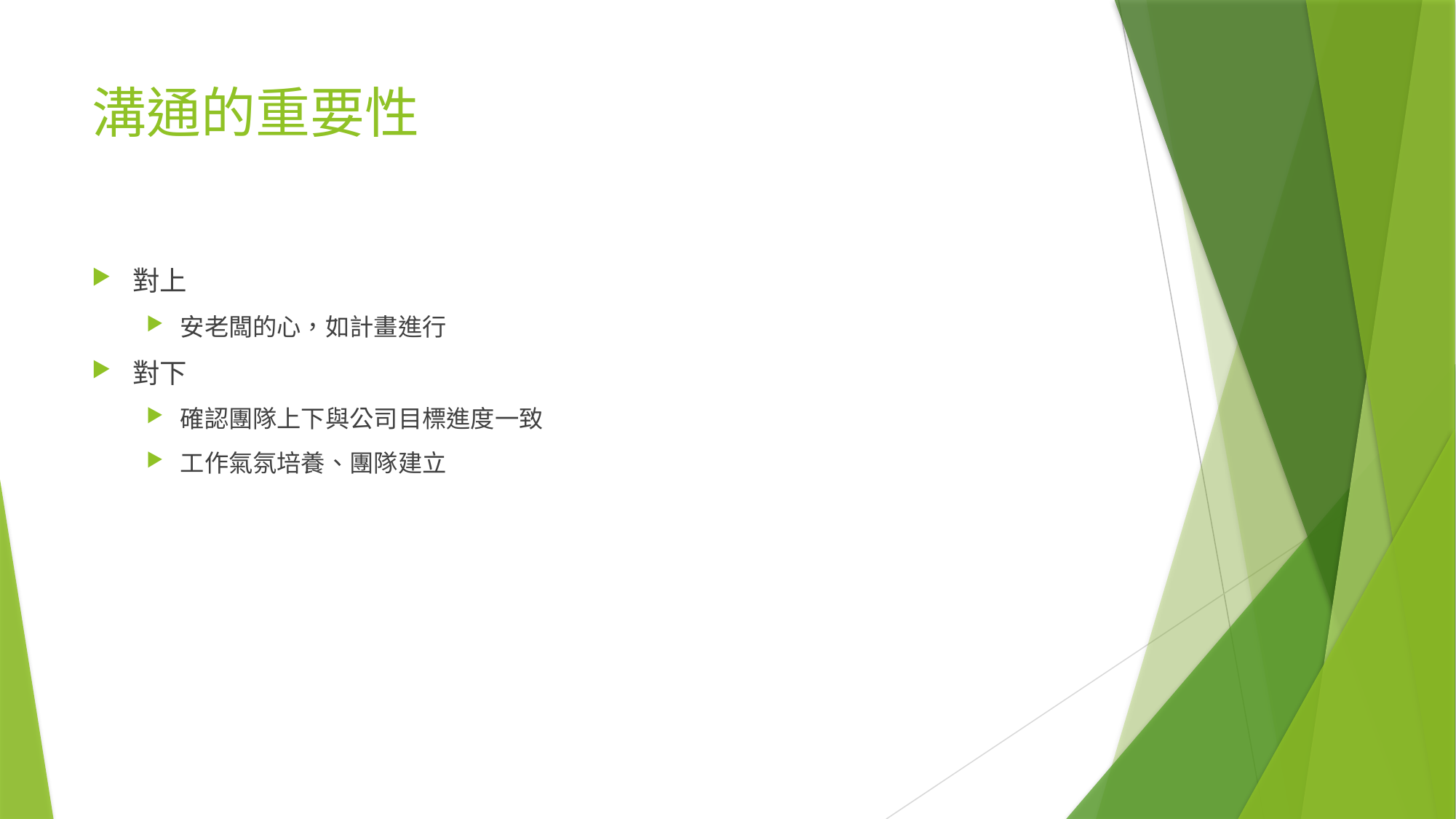

# 溝通的重要性
對上
安老闆的心，如計畫進行
對下
確認團隊上下與公司目標進度一致
工作氣氛培養、團隊建立